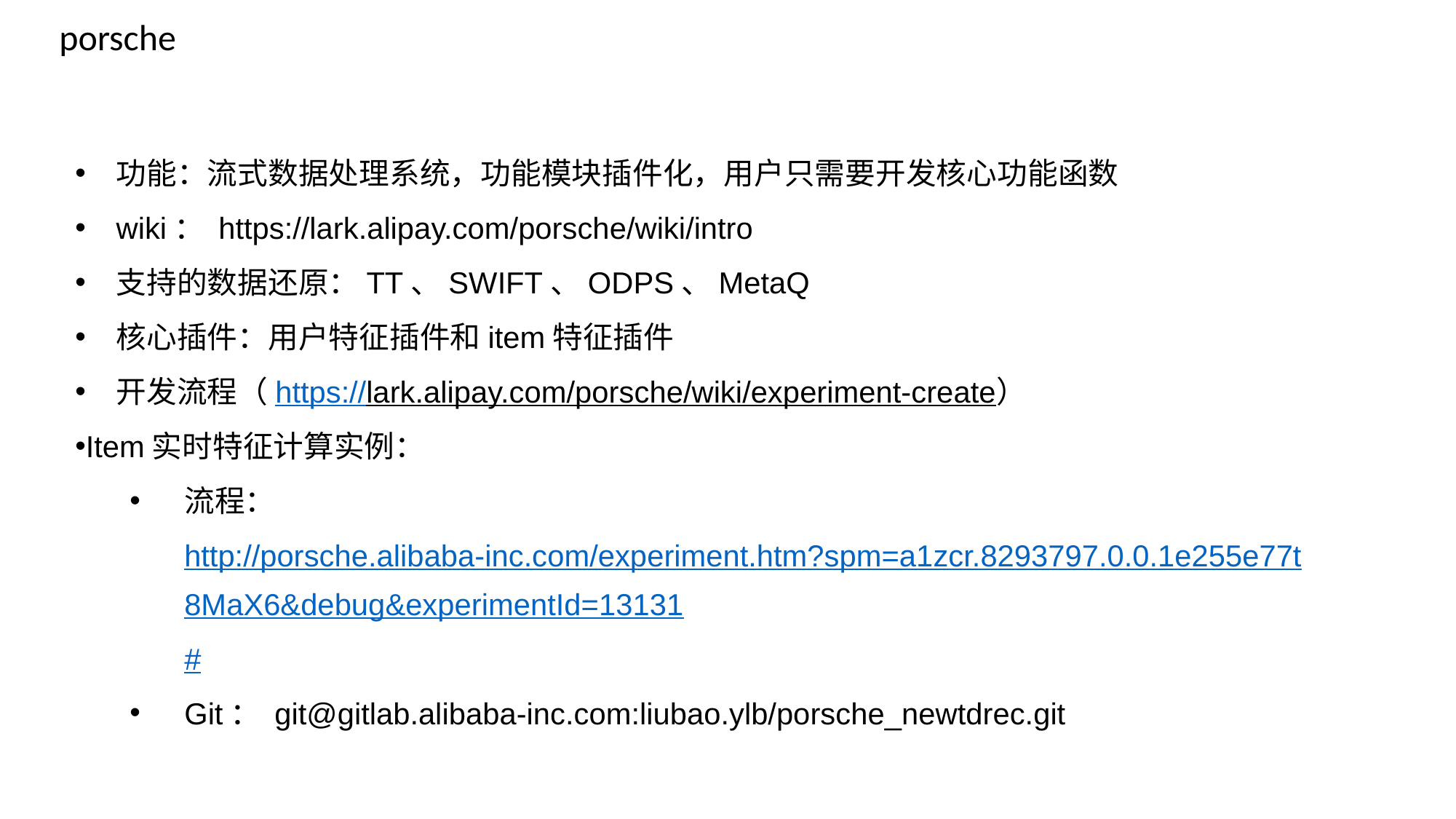

porsche
功能：流式数据处理系统，功能模块插件化，用户只需要开发核心功能函数
wiki： https://lark.alipay.com/porsche/wiki/intro
支持的数据还原：TT、SWIFT、ODPS、MetaQ
核心插件：用户特征插件和item特征插件
开发流程（https://lark.alipay.com/porsche/wiki/experiment-create）
Item实时特征计算实例：
流程： http://porsche.alibaba-inc.com/experiment.htm?spm=a1zcr.8293797.0.0.1e255e77t8MaX6&debug&experimentId=13131#
Git： git@gitlab.alibaba-inc.com:liubao.ylb/porsche_newtdrec.git